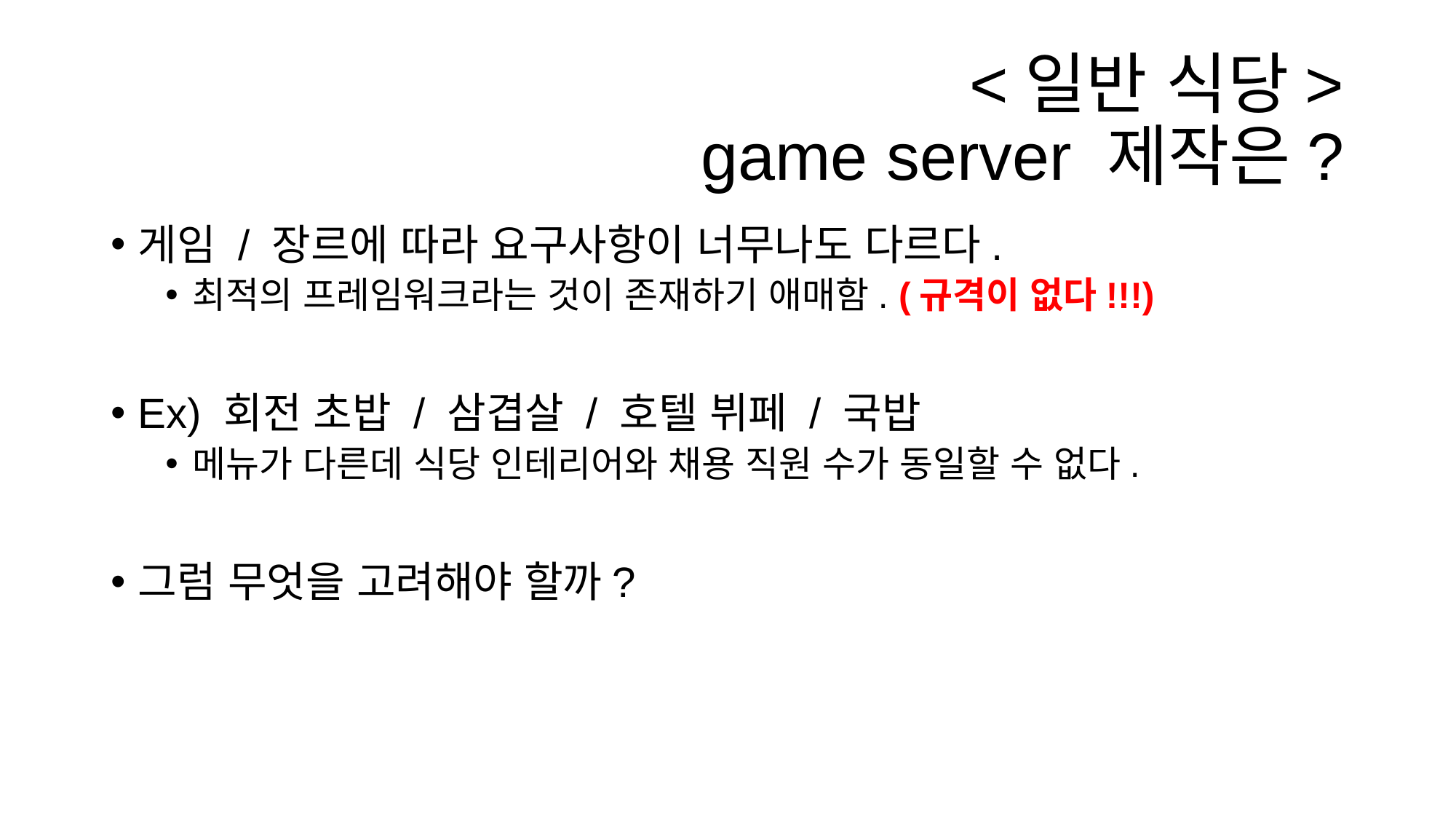

# <일반 식당> game server 제작은?
게임 / 장르에 따라 요구사항이 너무나도 다르다.
최적의 프레임워크라는 것이 존재하기 애매함. (규격이 없다!!!)

Ex) 회전 초밥 / 삼겹살 / 호텔 뷔페 / 국밥
메뉴가 다른데 식당 인테리어와 채용 직원 수가 동일할 수 없다.

그럼 무엇을 고려해야 할까?